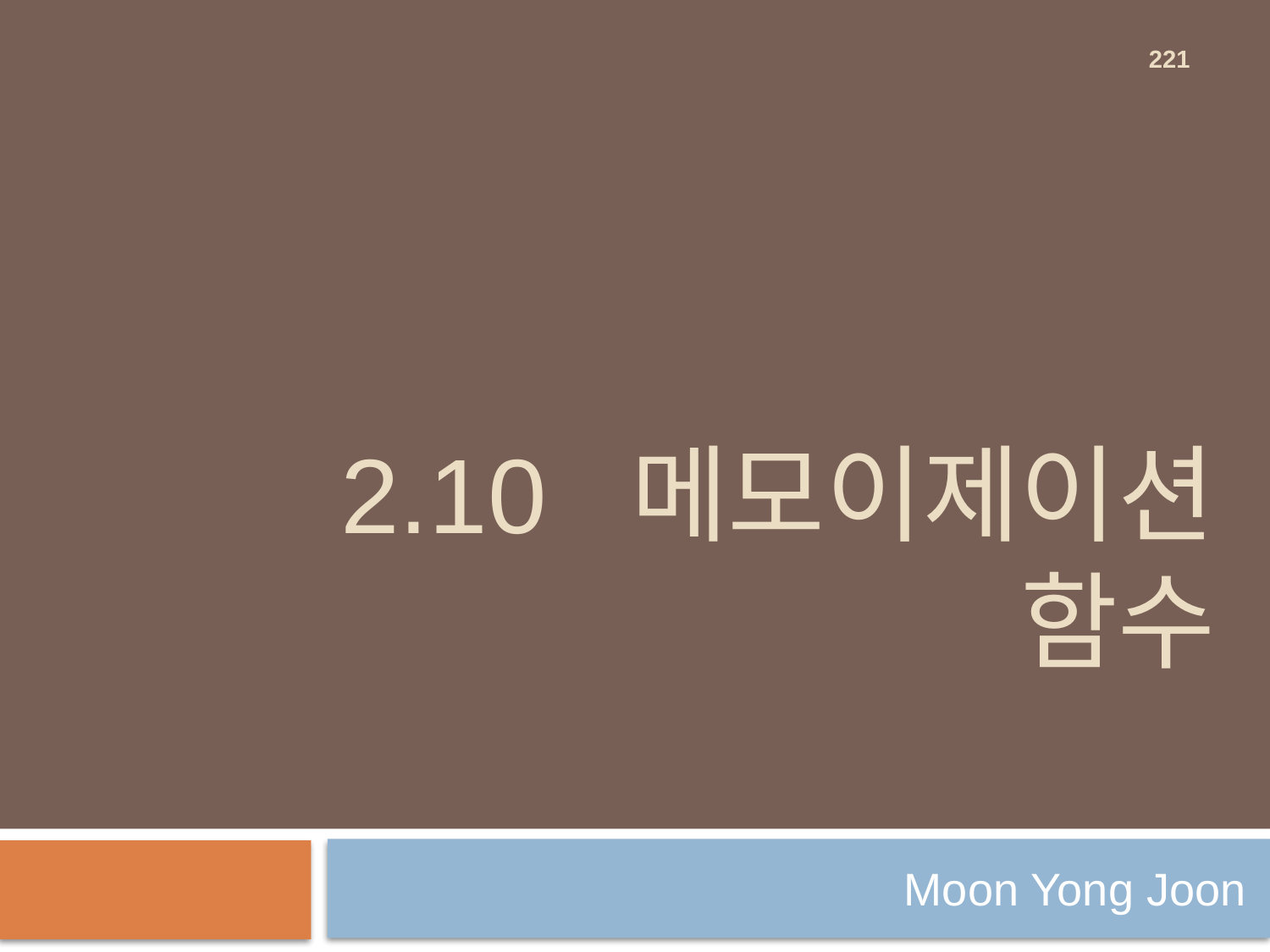

221
# 2.10  메모이제이션 함수
Moon Yong Joon